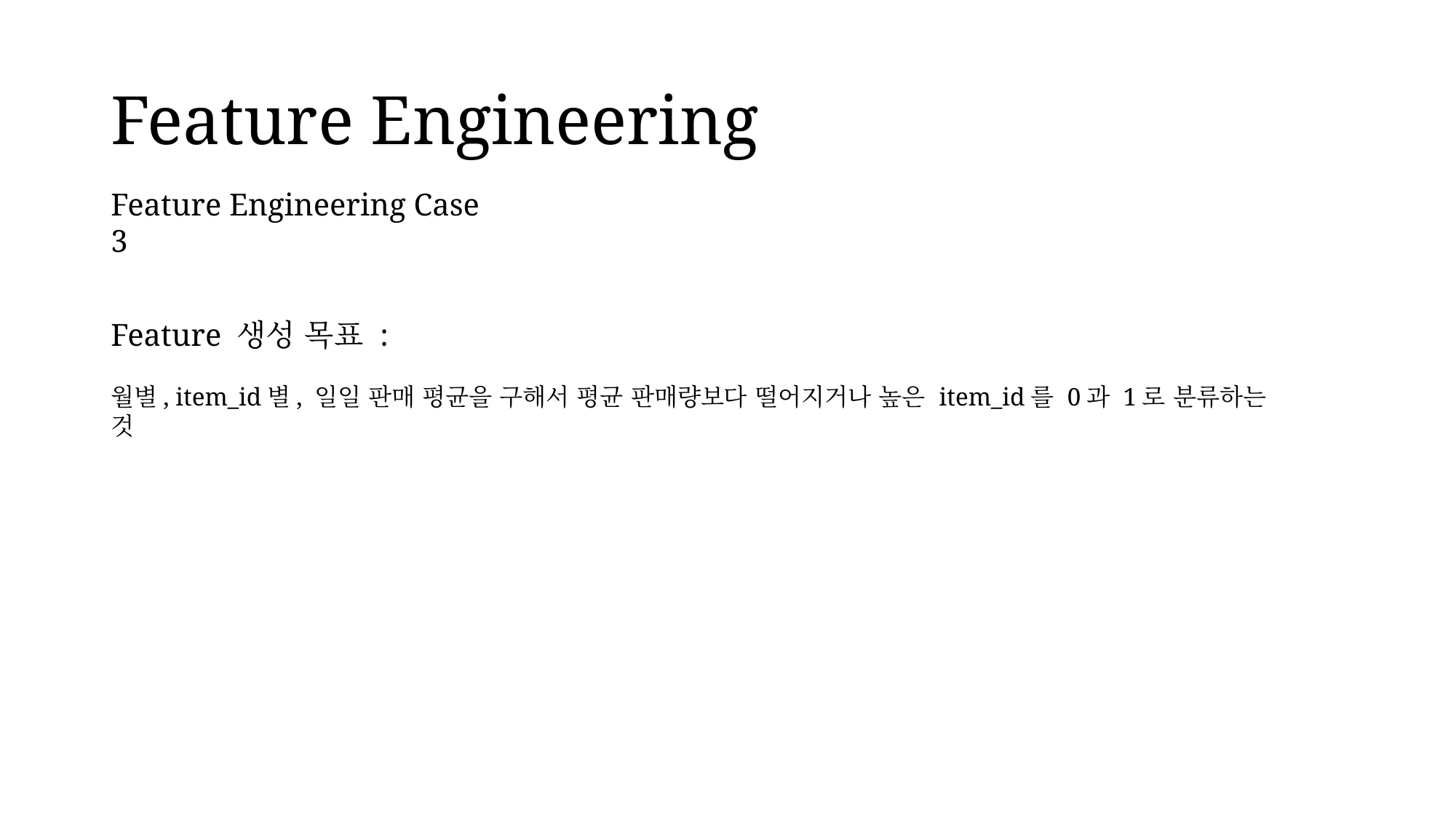

# Feature Engineering
Feature Engineering Case 3
Feature 생성 목표 :

월별, item_id별, 일일 판매 평균을 구해서 평균 판매량보다 떨어지거나 높은 item_id를 0과 1로 분류하는 것